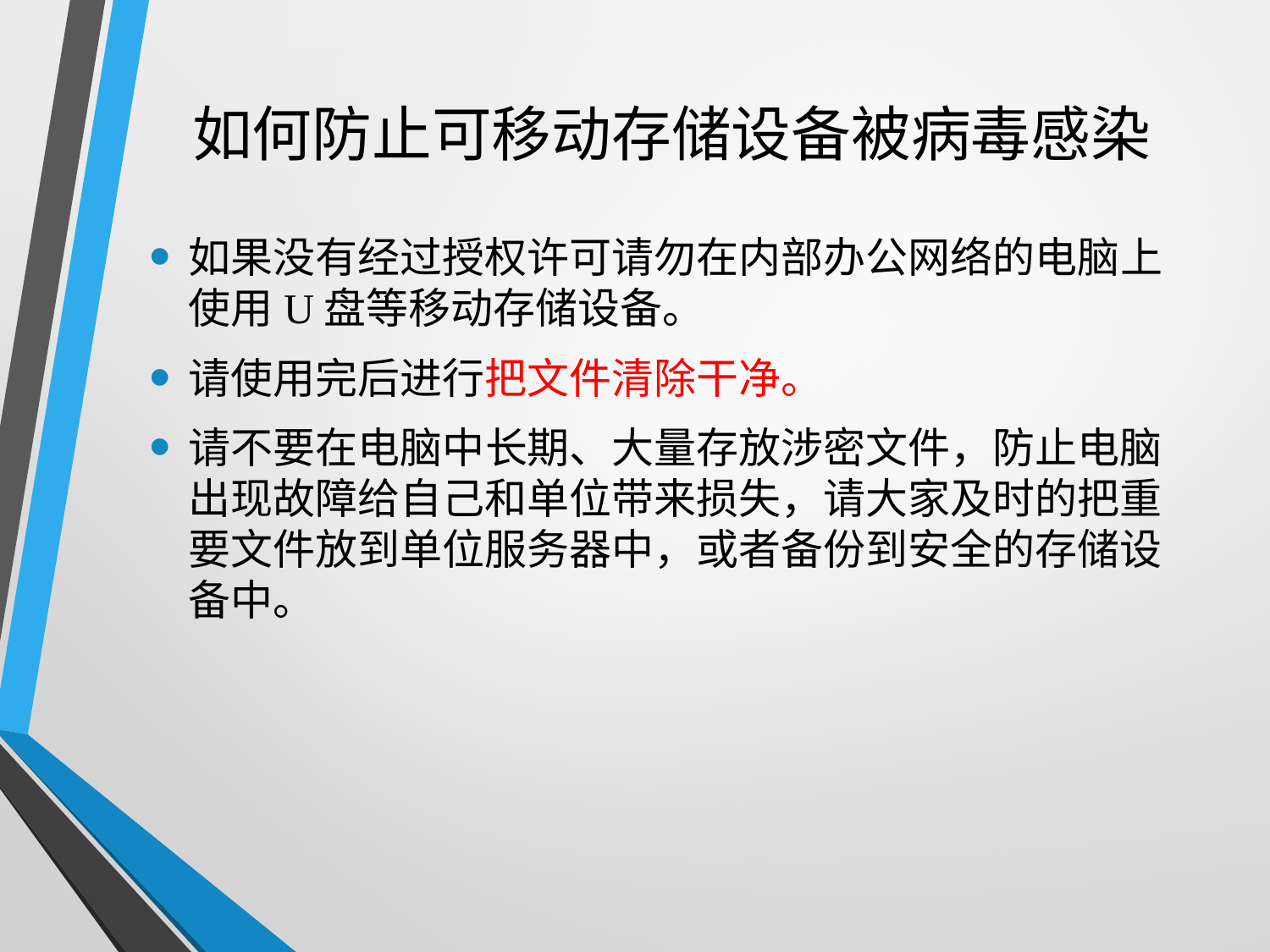

# 如何防止可移动存储设备被病毒感染
如果没有经过授权许可请勿在内部办公网络的电脑上使用U盘等移动存储设备。
请使用完后进行把文件清除干净。
请不要在电脑中长期、大量存放涉密文件，防止电脑出现故障给自己和单位带来损失，请大家及时的把重要文件放到单位服务器中，或者备份到安全的存储设备中。